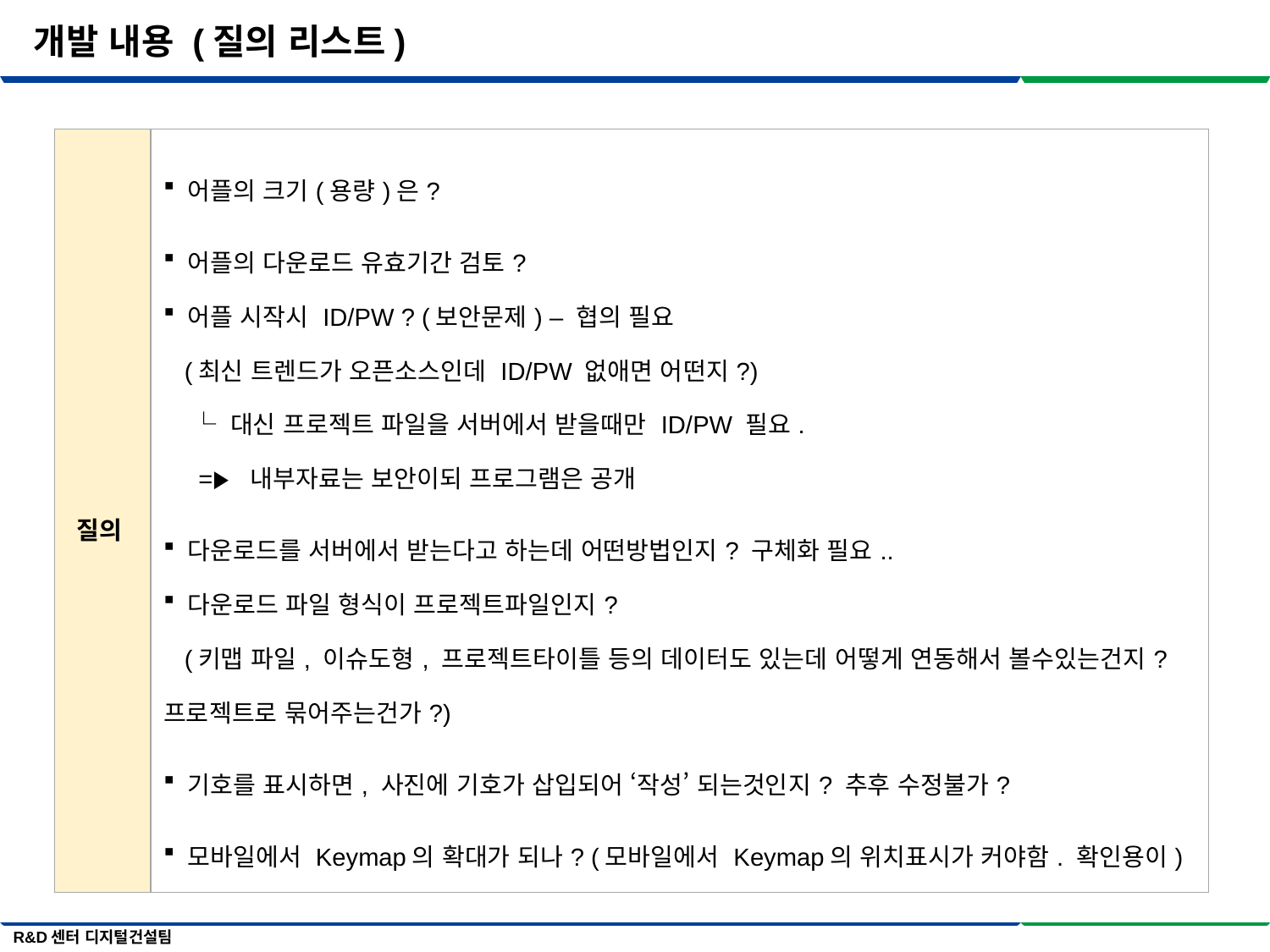

개발 내용 (질의 리스트)
| 질의 | 어플의 크기(용량)은? 어플의 다운로드 유효기간 검토? 어플 시작시 ID/PW ? (보안문제) – 협의 필요 (최신 트렌드가 오픈소스인데 ID/PW 없애면 어떤지?) └ 대신 프로젝트 파일을 서버에서 받을때만 ID/PW 필요. =▶ 내부자료는 보안이되 프로그램은 공개 다운로드를 서버에서 받는다고 하는데 어떤방법인지? 구체화 필요.. 다운로드 파일 형식이 프로젝트파일인지? (키맵 파일, 이슈도형, 프로젝트타이틀 등의 데이터도 있는데 어떻게 연동해서 볼수있는건지? 프로젝트로 묶어주는건가?) 기호를 표시하면, 사진에 기호가 삽입되어 ‘작성’ 되는것인지? 추후 수정불가? 모바일에서 Keymap의 확대가 되나? (모바일에서 Keymap의 위치표시가 커야함. 확인용이) |  |
| --- | --- | --- |